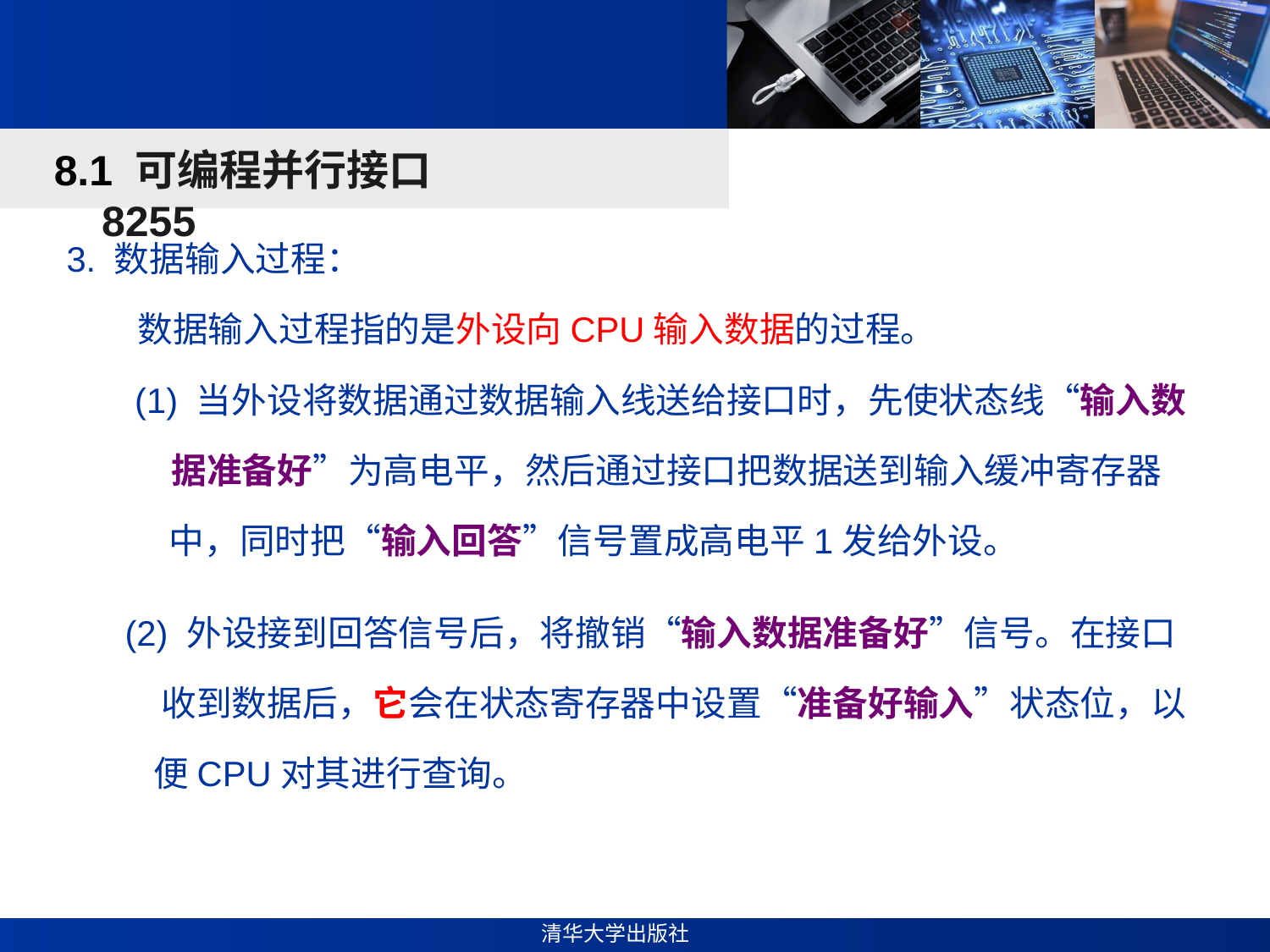

#
8.1 可编程并行接口8255
3. 数据输入过程：
        数据输入过程指的是外设向CPU输入数据的过程。
       (1) 当外设将数据通过数据输入线送给接口时，先使状态线“输入数
            据准备好”为高电平，然后通过接口把数据送到输入缓冲寄存器
            中，同时把“输入回答”信号置成高电平1发给外设。
      (2) 外设接到回答信号后，将撤销“输入数据准备好”信号。在接口
           收到数据后，它会在状态寄存器中设置“准备好输入”状态位，以
          便CPU对其进行查询。